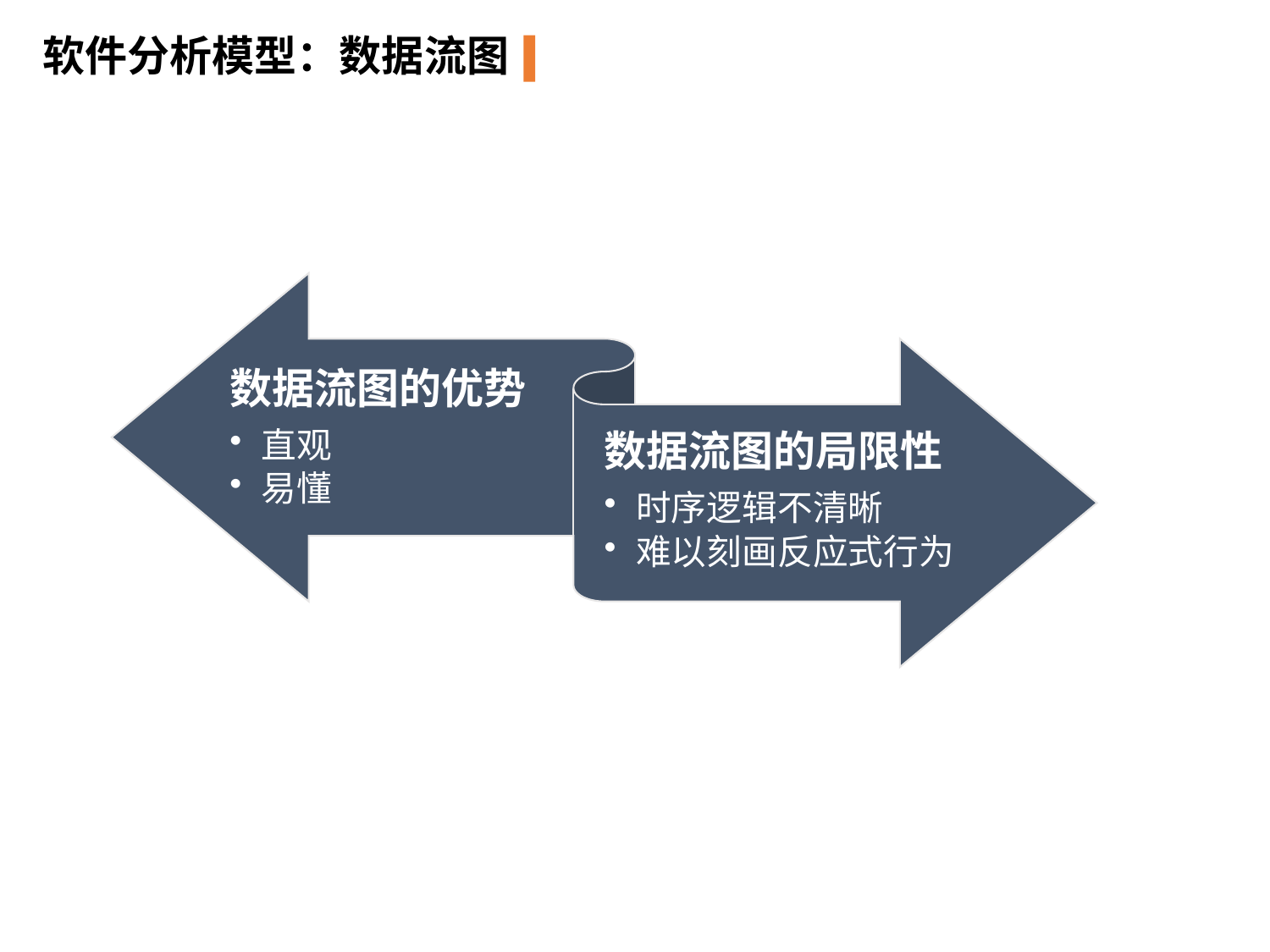

软件分析模型：数据流图

数据流图的优势
直观
易懂
数据流图的局限性
时序逻辑不清晰
难以刻画反应式行为